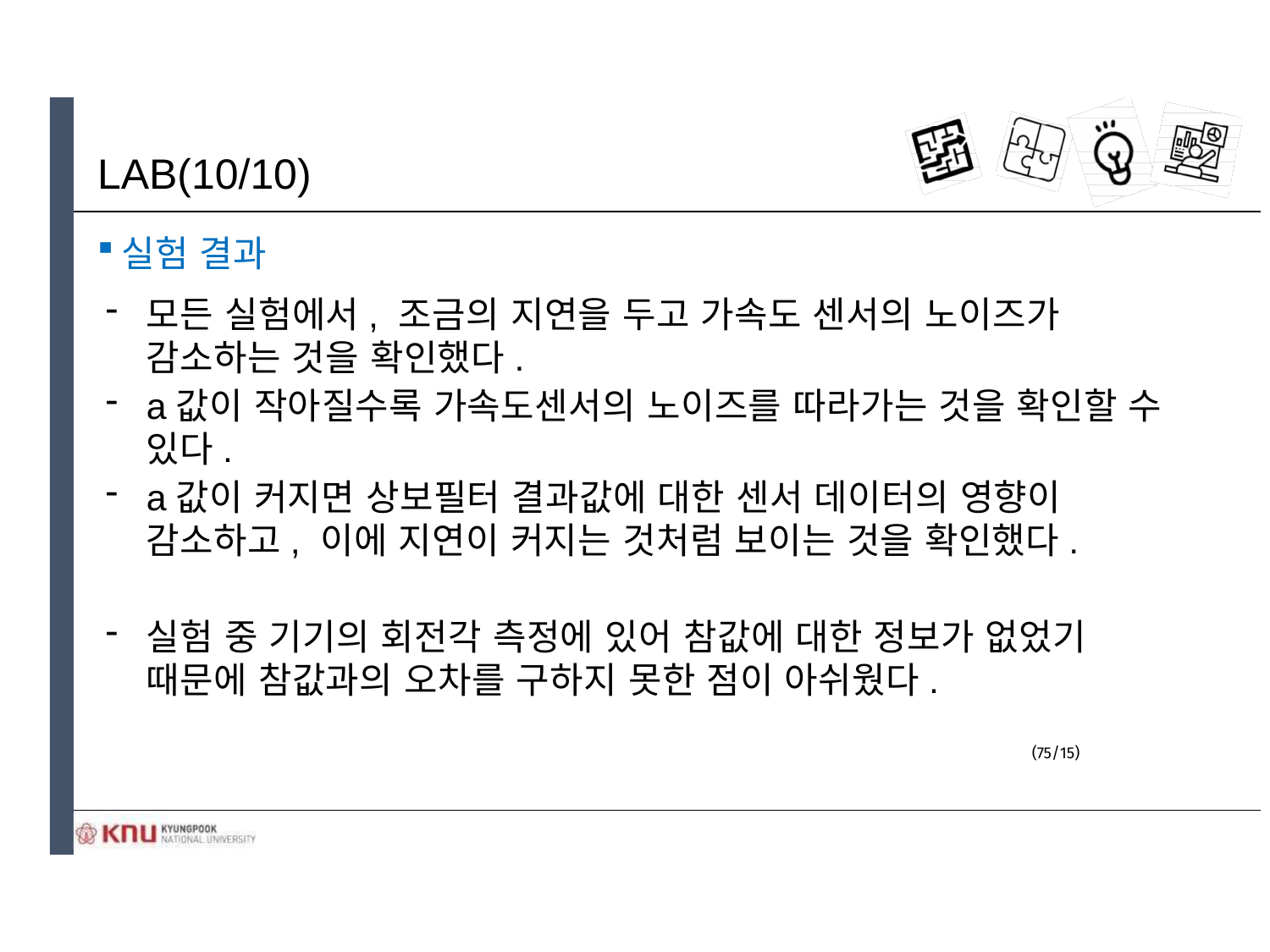

# LAB(10/10)
실험 결과
모든 실험에서, 조금의 지연을 두고 가속도 센서의 노이즈가 감소하는 것을 확인했다.
a값이 작아질수록 가속도센서의 노이즈를 따라가는 것을 확인할 수 있다.
a값이 커지면 상보필터 결과값에 대한 센서 데이터의 영향이 감소하고, 이에 지연이 커지는 것처럼 보이는 것을 확인했다.

실험 중 기기의 회전각 측정에 있어 참값에 대한 정보가 없었기 때문에 참값과의 오차를 구하지 못한 점이 아쉬웠다.

(75/15)